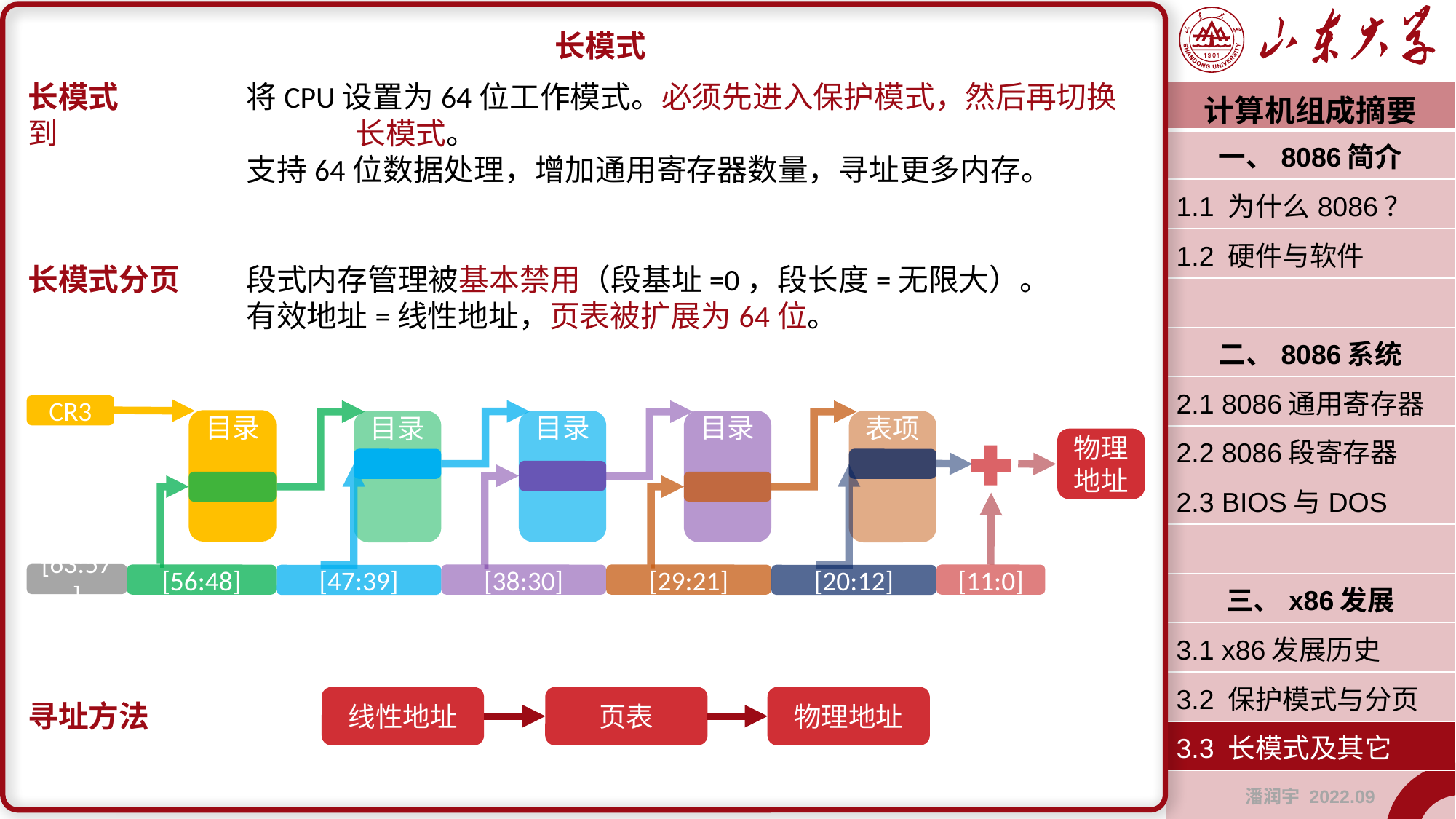

长模式
长模式		将CPU设置为64位工作模式。必须先进入保护模式，然后再切换到			长模式。
		支持64位数据处理，增加通用寄存器数量，寻址更多内存。

长模式分页	段式内存管理被基本禁用（段基址=0，段长度=无限大）。
		有效地址=线性地址，页表被扩展为64位。

寻址方法
| 计算机组成摘要 |
| --- |
| 一、8086简介 |
| 1.1 为什么8086？ |
| 1.2 硬件与软件 |
|  |
| 二、8086系统 |
| 2.1 8086通用寄存器 |
| 2.2 8086段寄存器 |
| 2.3 BIOS与DOS |
|  |
| 三、x86发展 |
| 3.1 x86发展历史 |
| 3.2 保护模式与分页 |
| 3.3 长模式及其它 |
| 潘润宇 2022.09 |
CR3
目录

目录

目录

目录

表项

物理地址

[63:57]
[56:48]
[38:30]
[29:21]
[11:0]
[47:39]
[20:12]
线性地址
页表
物理地址